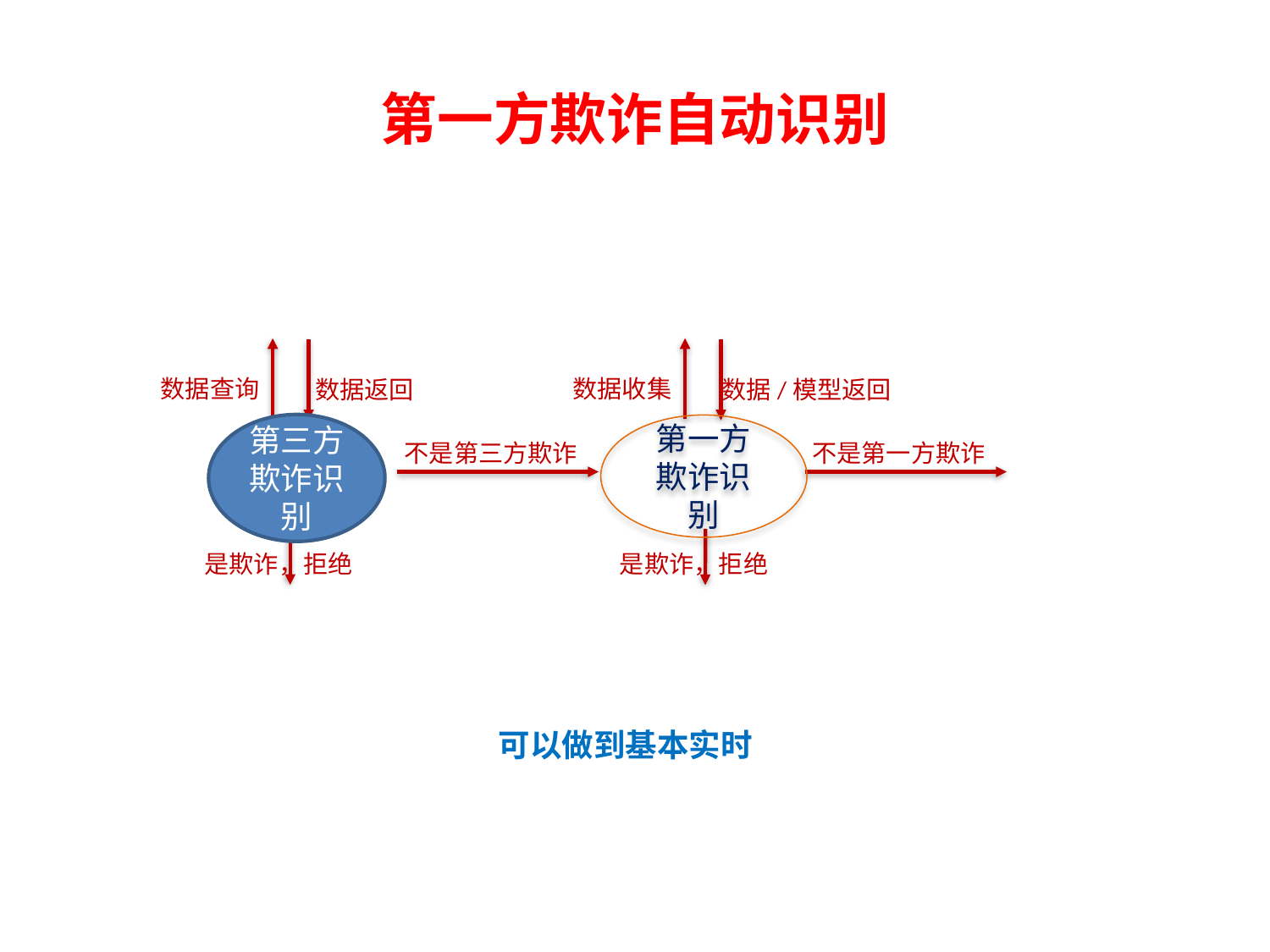

# 第一方欺诈自动识别
数据查询
数据收集
数据返回
数据/模型返回
第三方欺诈识别
第一方欺诈识别
不是第三方欺诈
不是第一方欺诈
是欺诈，拒绝
是欺诈，拒绝
可以做到基本实时